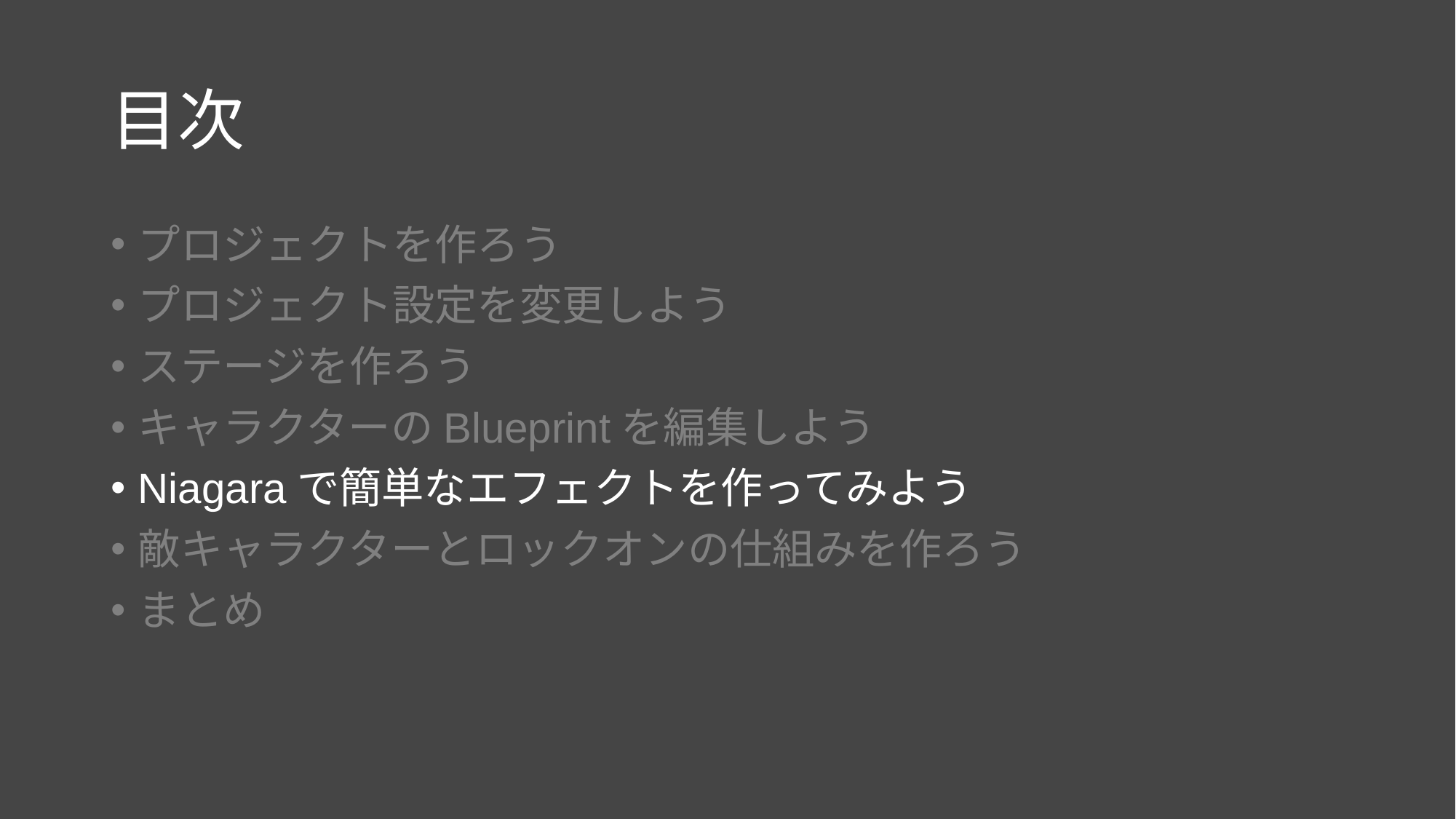

# 目次
プロジェクトを作ろう
プロジェクト設定を変更しよう
ステージを作ろう
キャラクターのBlueprintを編集しよう
Niagaraで簡単なエフェクトを作ってみよう
敵キャラクターとロックオンの仕組みを作ろう
まとめ